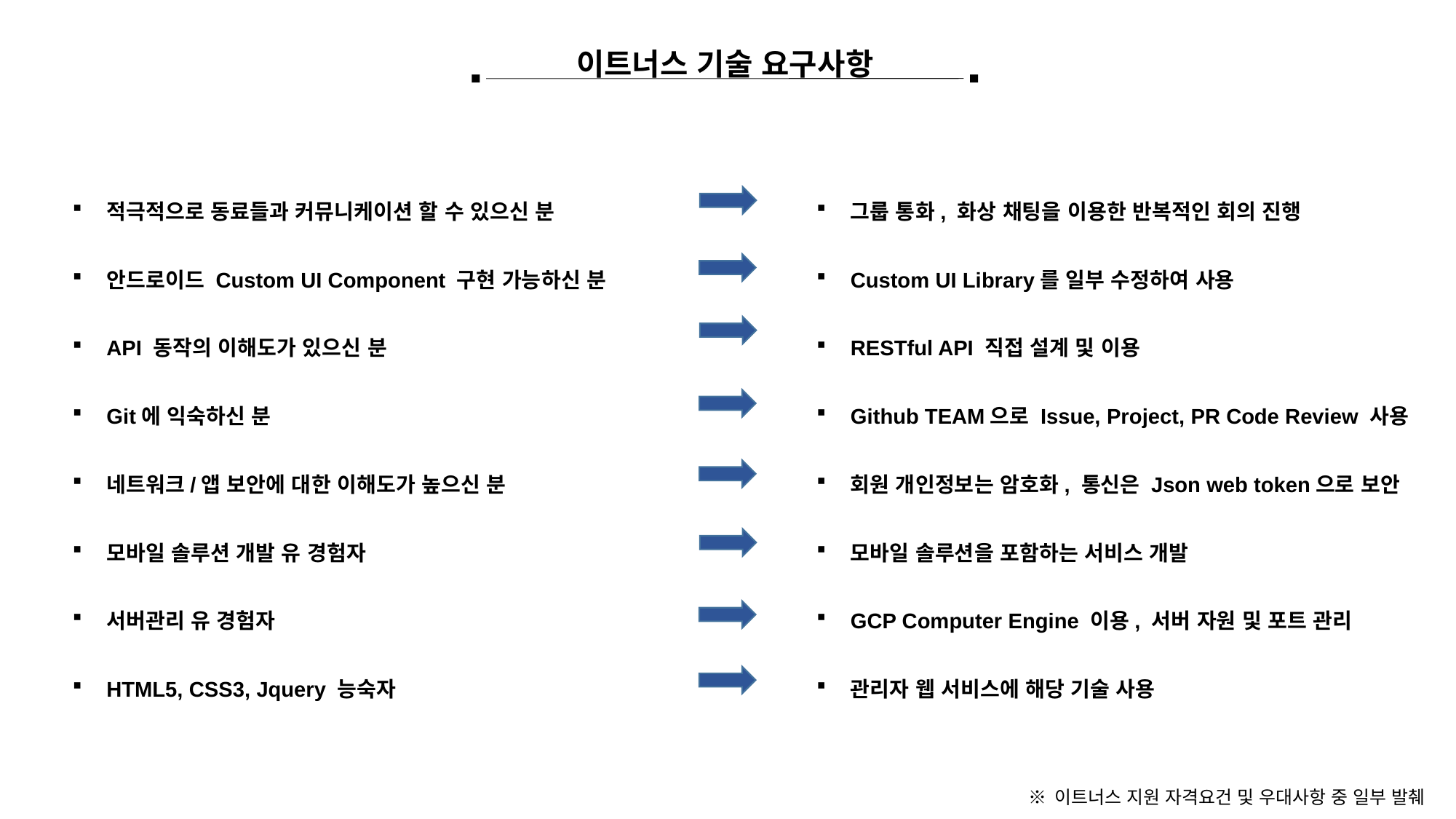

이트너스 기술 요구사항

적극적으로 동료들과 커뮤니케이션 할 수 있으신 분
안드로이드 Custom UI Component 구현 가능하신 분
API 동작의 이해도가 있으신 분
Git에 익숙하신 분
네트워크/앱 보안에 대한 이해도가 높으신 분
모바일 솔루션 개발 유 경험자
서버관리 유 경험자
HTML5, CSS3, Jquery 능숙자

그룹 통화, 화상 채팅을 이용한 반복적인 회의 진행
Custom UI Library를 일부 수정하여 사용
RESTful API 직접 설계 및 이용
Github TEAM으로 Issue, Project, PR Code Review 사용
회원 개인정보는 암호화, 통신은 Json web token으로 보안
모바일 솔루션을 포함하는 서비스 개발
GCP Computer Engine 이용, 서버 자원 및 포트 관리
관리자 웹 서비스에 해당 기술 사용

※ 이트너스 지원 자격요건 및 우대사항 중 일부 발췌